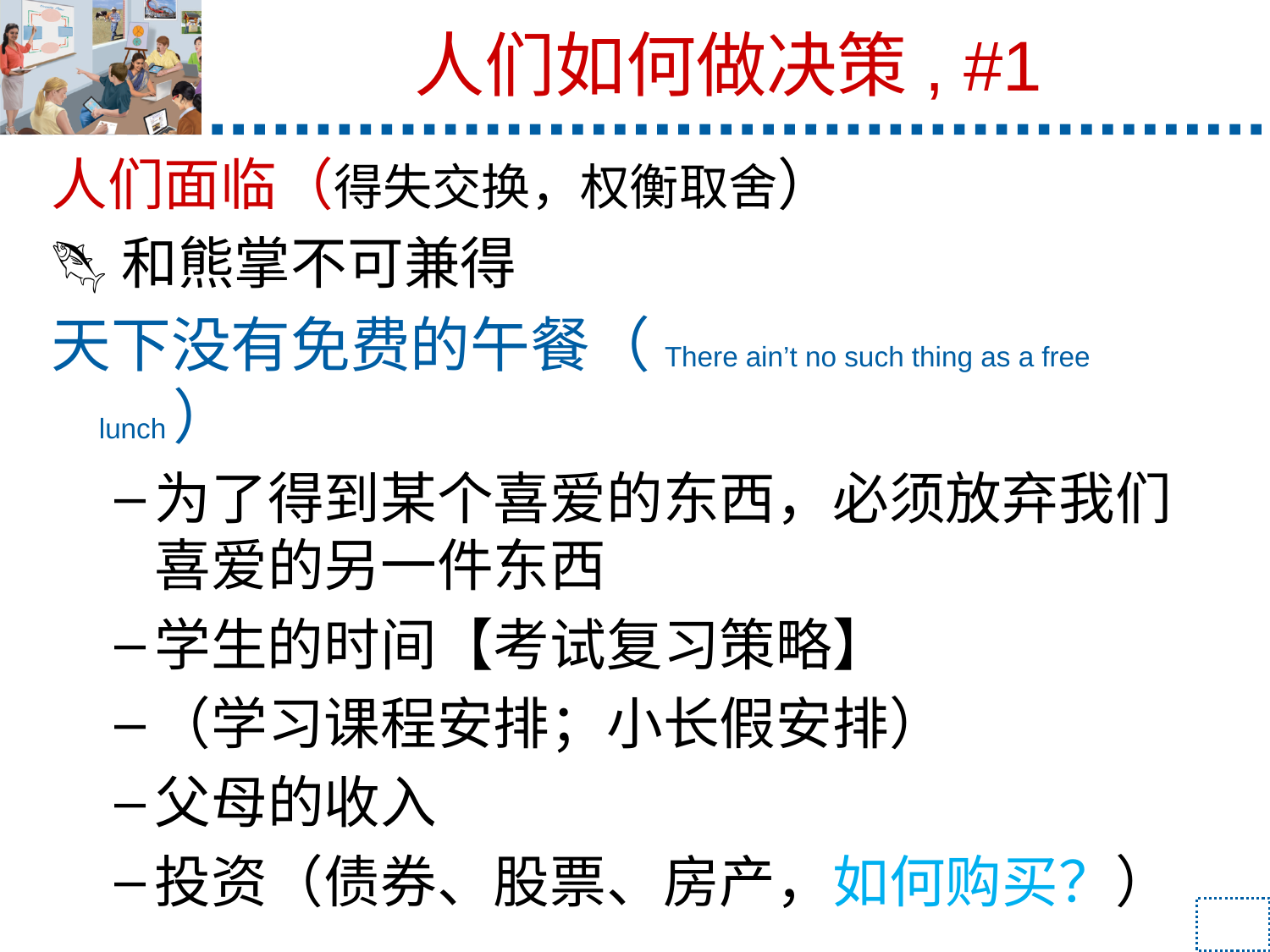

# 人们如何做决策, #1
人们面临（得失交换，权衡取舍）
🐟和熊掌不可兼得
天下没有免费的午餐（There ain’t no such thing as a free lunch）
为了得到某个喜爱的东西，必须放弃我们喜爱的另一件东西
学生的时间【考试复习策略】
（学习课程安排；小长假安排）
父母的收入
投资（债券、股票、房产，如何购买？）

28